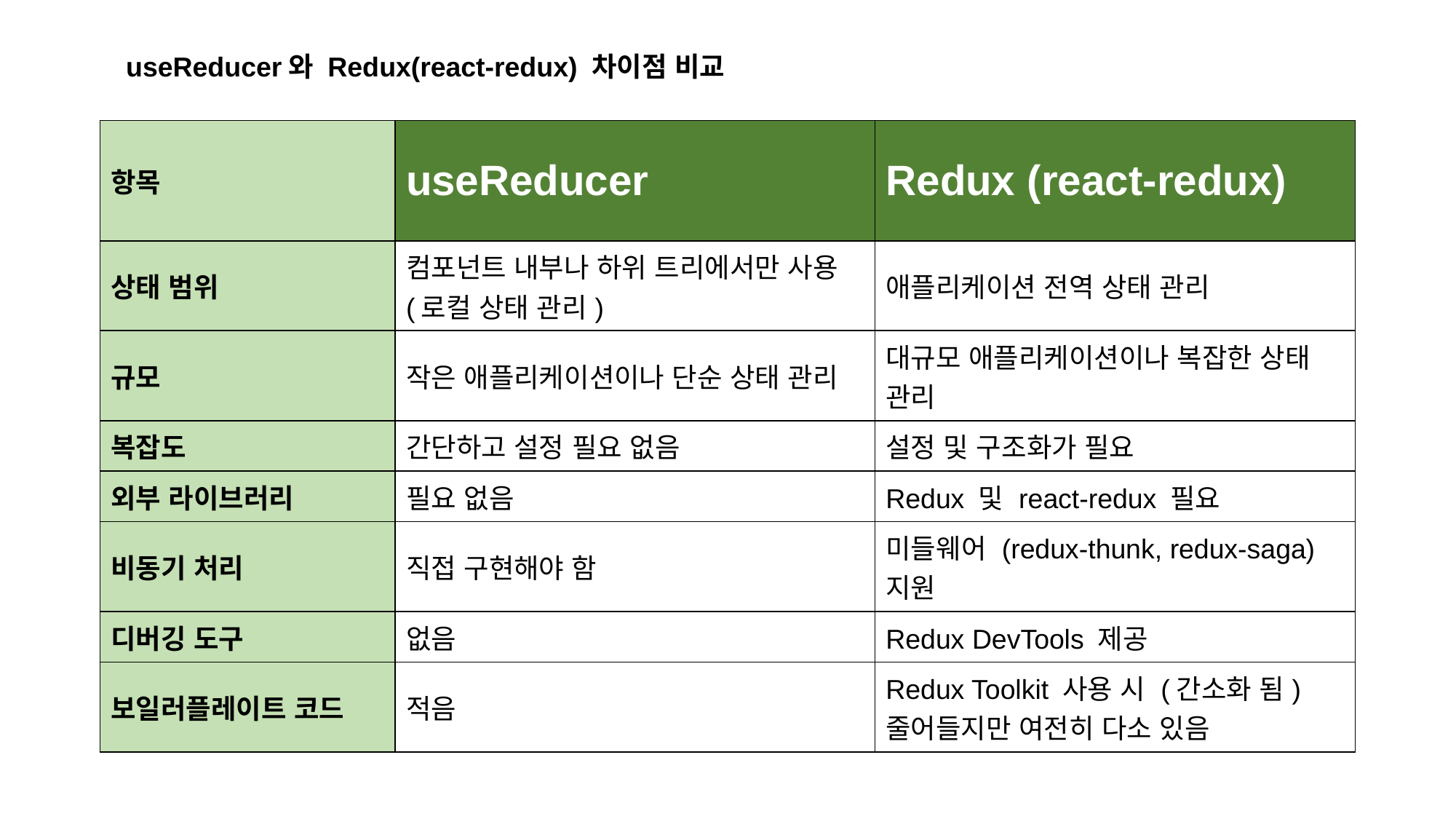

useReducer와 Redux(react-redux) 차이점 비교

| 항목 | useReducer | Redux (react-redux) |
| --- | --- | --- |
| 상태 범위 | 컴포넌트 내부나 하위 트리에서만 사용 (로컬 상태 관리) | 애플리케이션 전역 상태 관리 |
| 규모 | 작은 애플리케이션이나 단순 상태 관리 | 대규모 애플리케이션이나 복잡한 상태 관리 |
| 복잡도 | 간단하고 설정 필요 없음 | 설정 및 구조화가 필요 |
| 외부 라이브러리 | 필요 없음 | Redux 및 react-redux 필요 |
| 비동기 처리 | 직접 구현해야 함 | 미들웨어 (redux-thunk, redux-saga) 지원 |
| 디버깅 도구 | 없음 | Redux DevTools 제공 |
| 보일러플레이트 코드 | 적음 | Redux Toolkit 사용 시 (간소화 됨) 줄어들지만 여전히 다소 있음 |